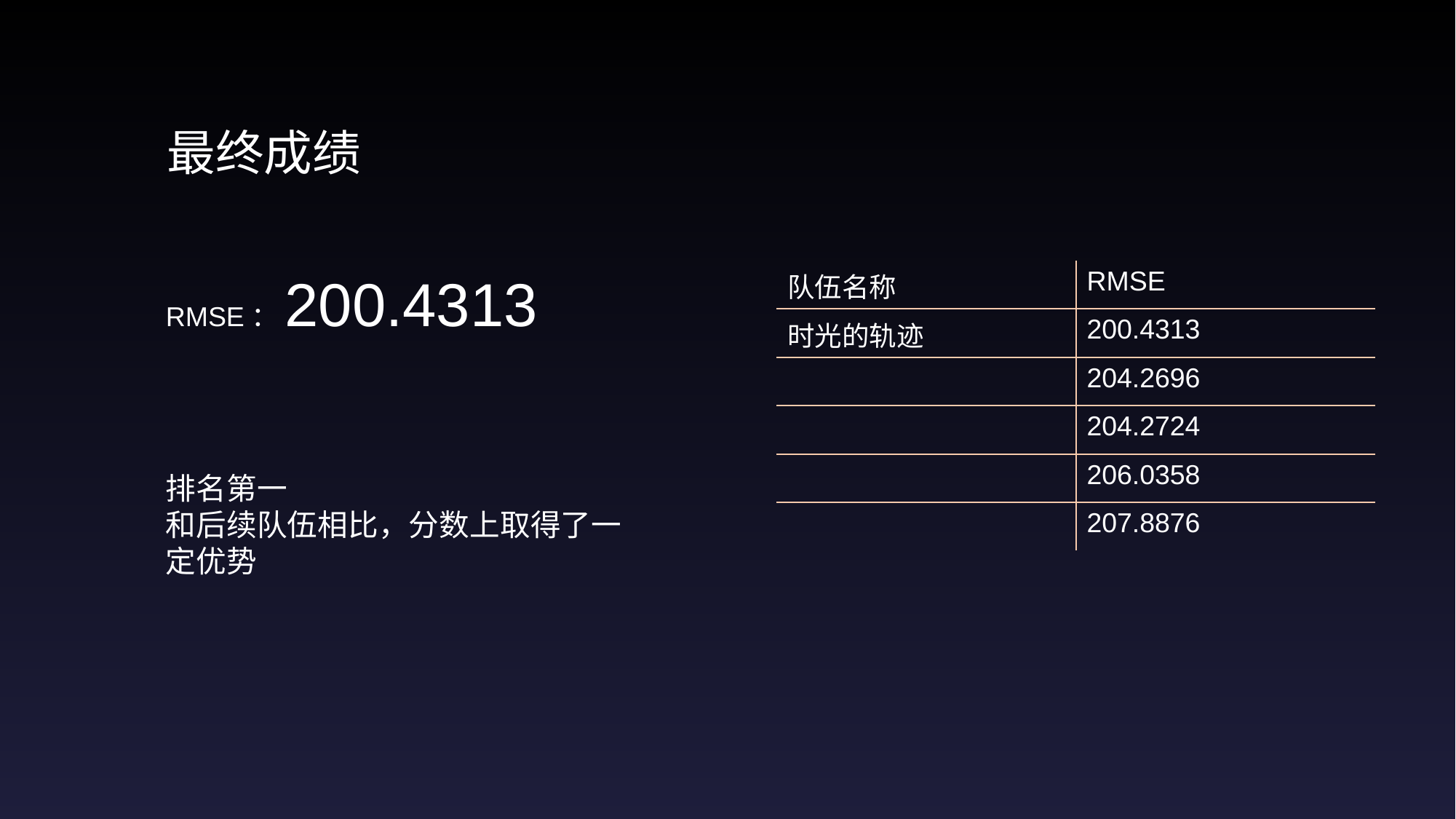

最终成绩
RMSE：200.4313

排名第一
和后续队伍相比，分数上取得了一定优势
| 队伍名称 | RMSE |
| --- | --- |
| 时光的轨迹 | 200.4313 |
|  | 204.2696 |
|  | 204.2724 |
|  | 206.0358 |
|  | 207.8876 |